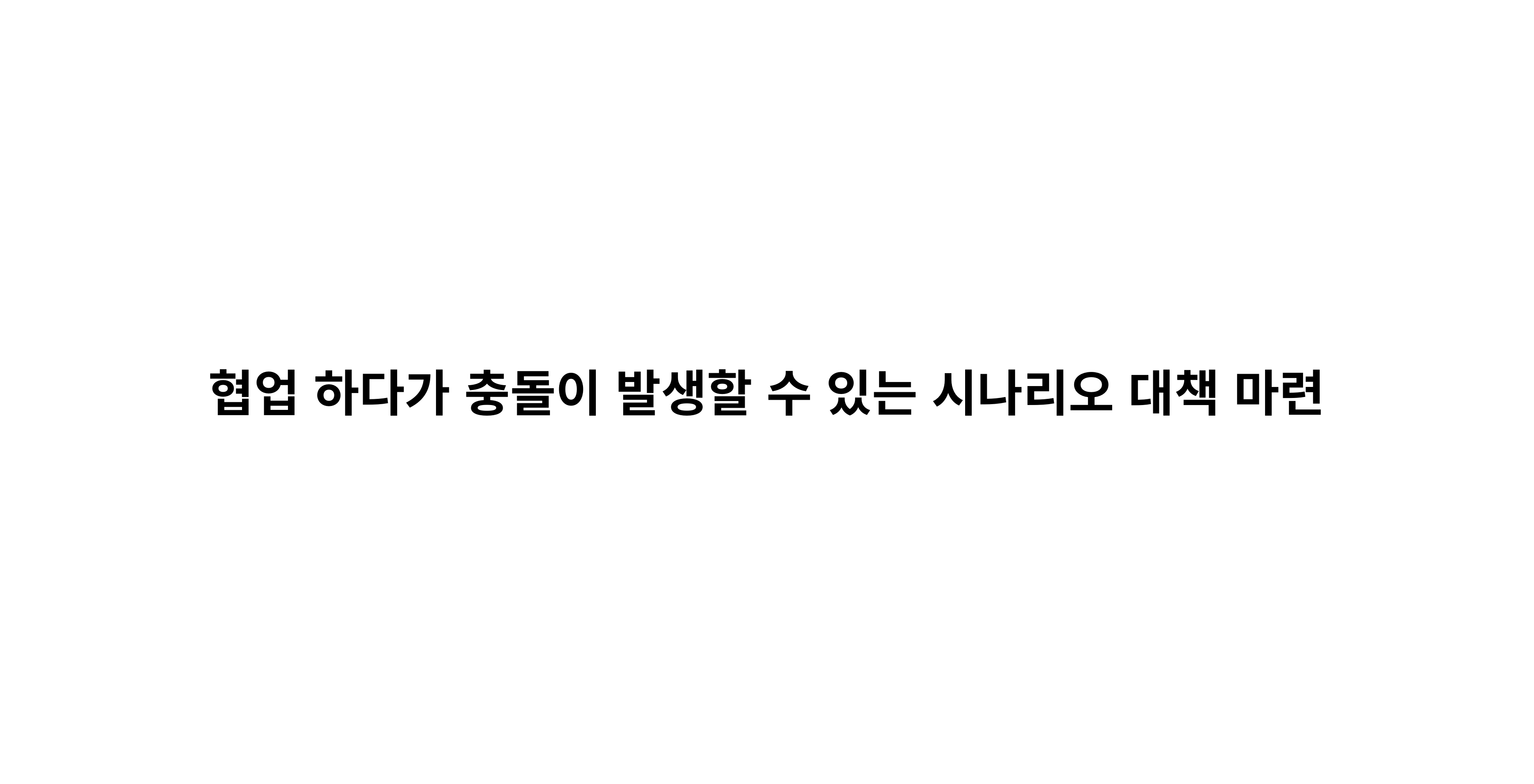

협업 하다가 충돌이 발생할 수 있는 시나리오 대책 마련